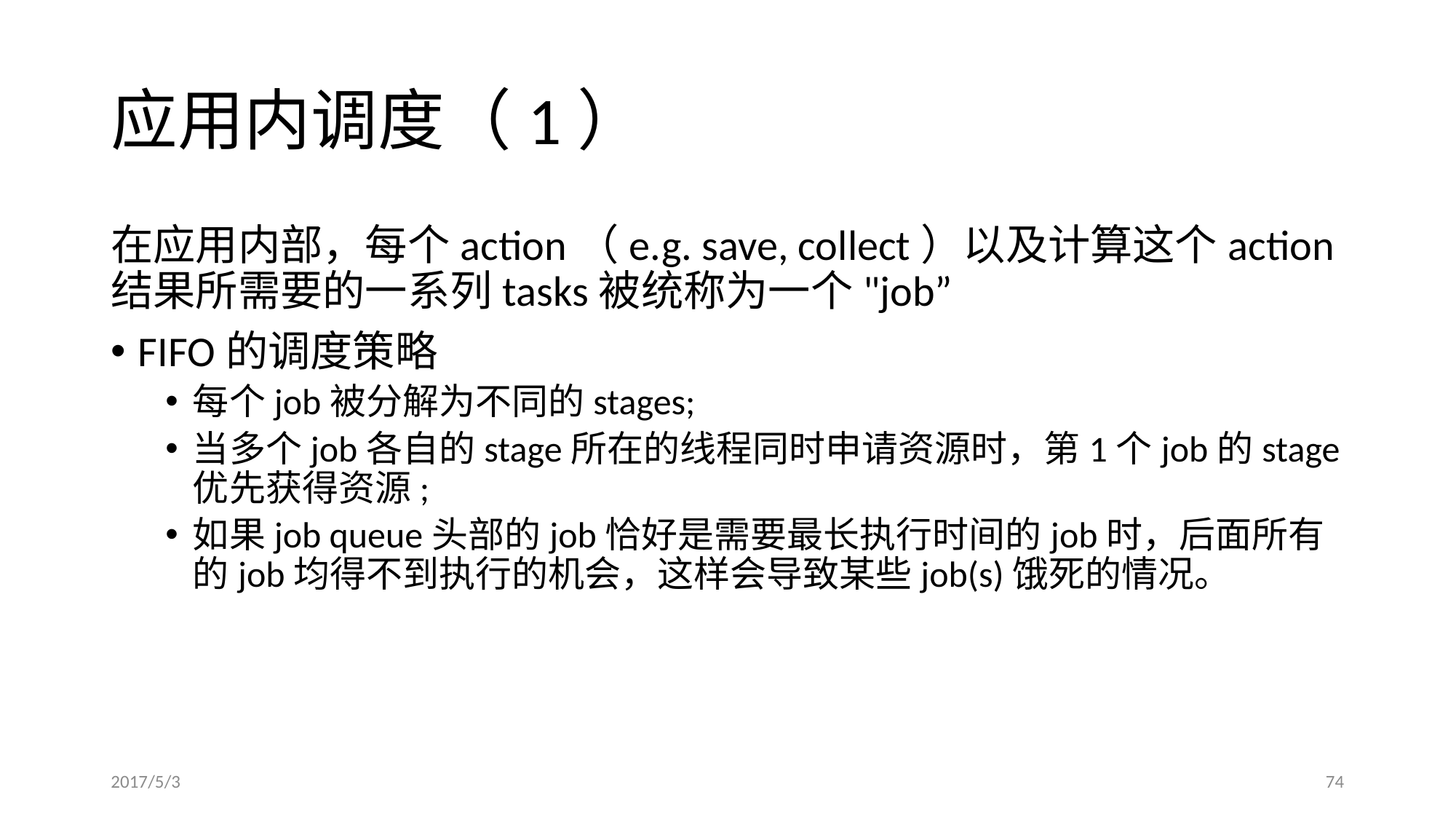

# 应用内调度（1）
在应用内部，每个action（e.g. save, collect）以及计算这个action结果所需要的一系列tasks被统称为一个"job”
FIFO的调度策略
每个job被分解为不同的stages;
当多个job各自的stage所在的线程同时申请资源时，第1个job的stage优先获得资源;
如果job queue头部的job恰好是需要最长执行时间的job时，后面所有的job均得不到执行的机会，这样会导致某些job(s)饿死的情况。
2017/5/3
74